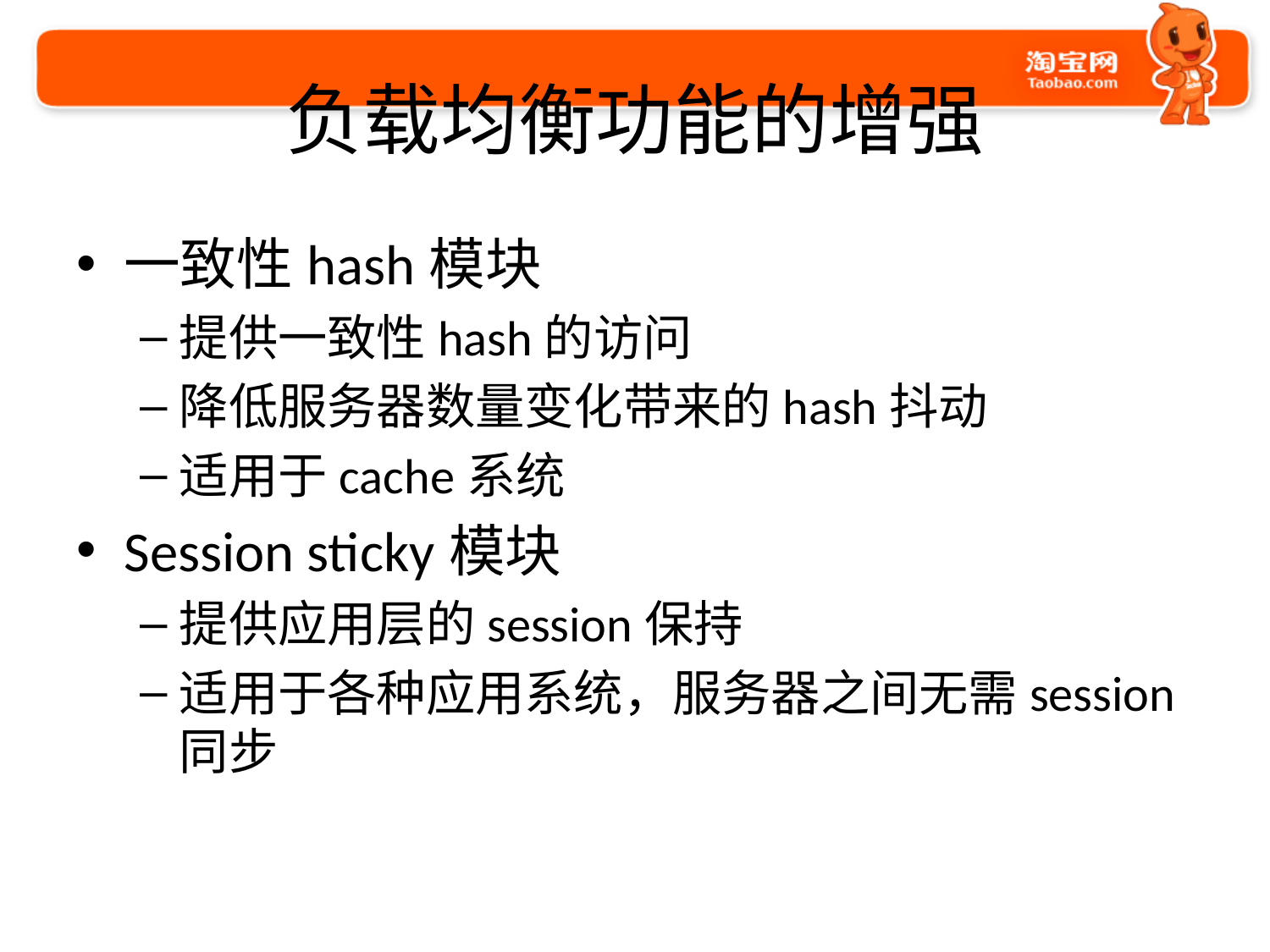

# 负载均衡功能的增强
一致性hash模块
提供一致性hash的访问
降低服务器数量变化带来的hash抖动
适用于cache系统
Session sticky模块
提供应用层的session保持
适用于各种应用系统，服务器之间无需session同步